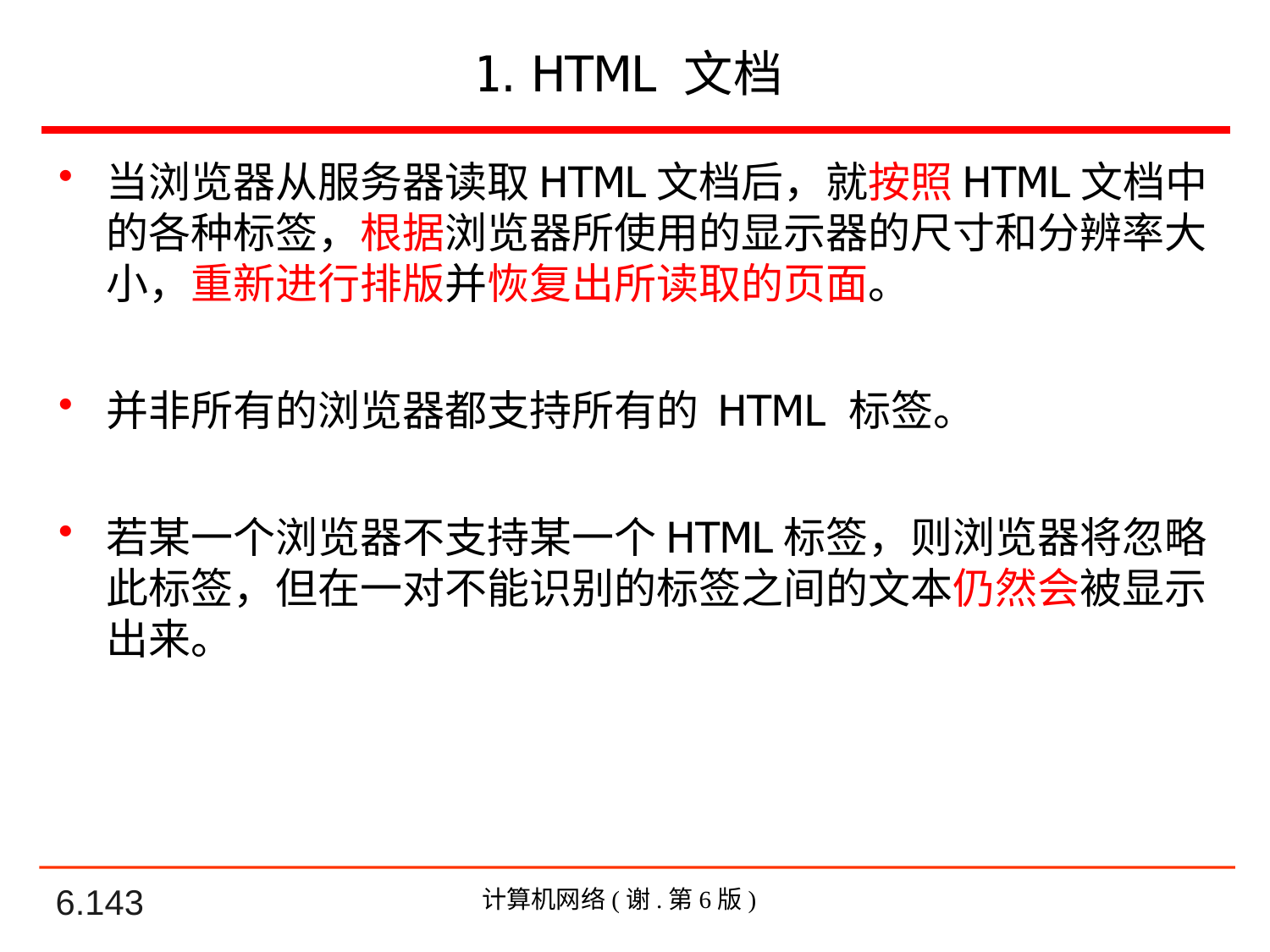

# 1. HTML 文档
当浏览器从服务器读取HTML文档后，就按照HTML文档中的各种标签，根据浏览器所使用的显示器的尺寸和分辨率大小，重新进行排版并恢复出所读取的页面。

并非所有的浏览器都支持所有的 HTML 标签。

若某一个浏览器不支持某一个HTML标签，则浏览器将忽略此标签，但在一对不能识别的标签之间的文本仍然会被显示出来。